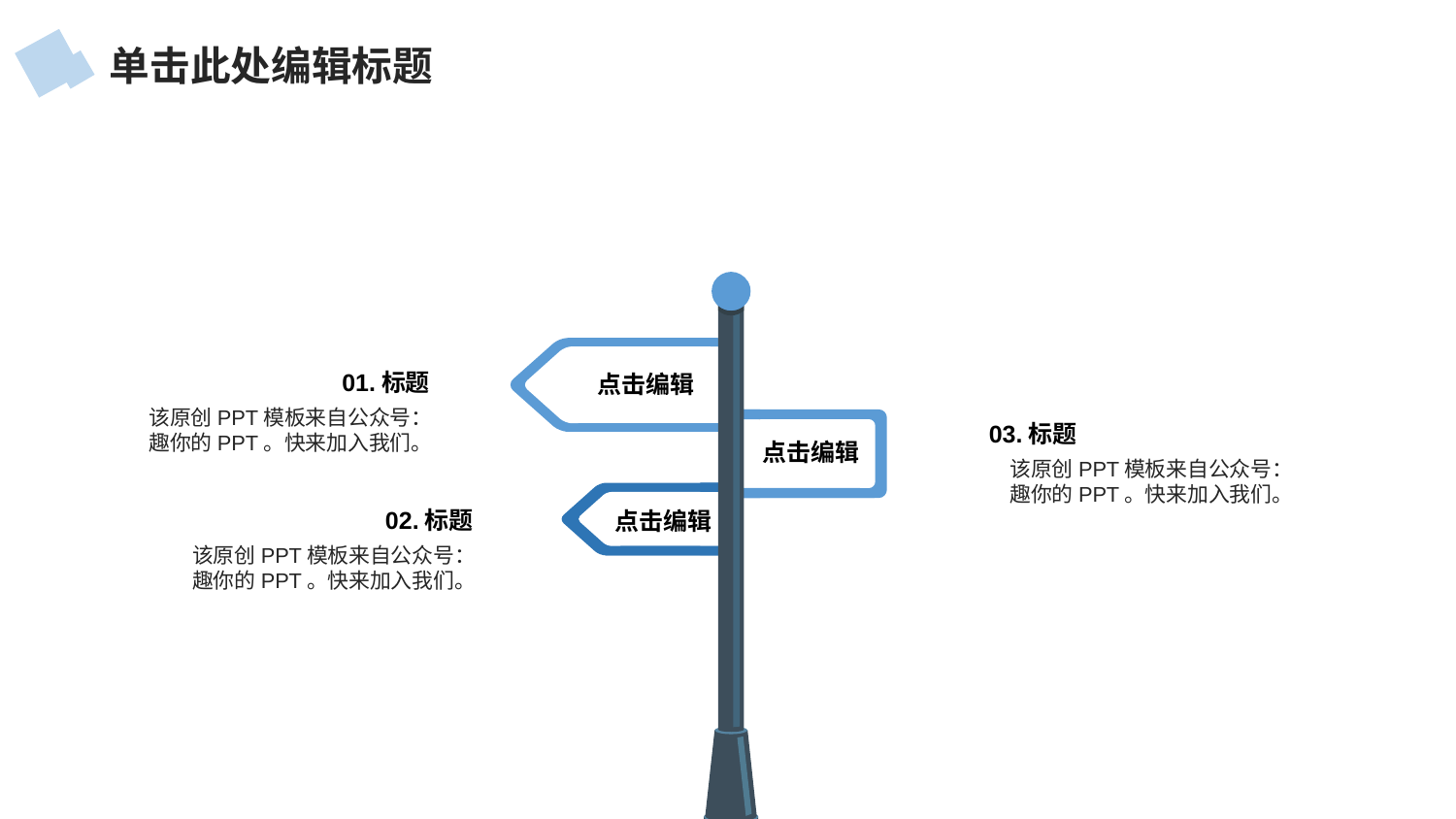

单击此处编辑标题

01.标题
点击编辑
该原创PPT模板来自公众号：趣你的PPT。快来加入我们。
03.标题

点击编辑
该原创PPT模板来自公众号：趣你的PPT。快来加入我们。

02.标题

点击编辑
该原创PPT模板来自公众号：趣你的PPT。快来加入我们。